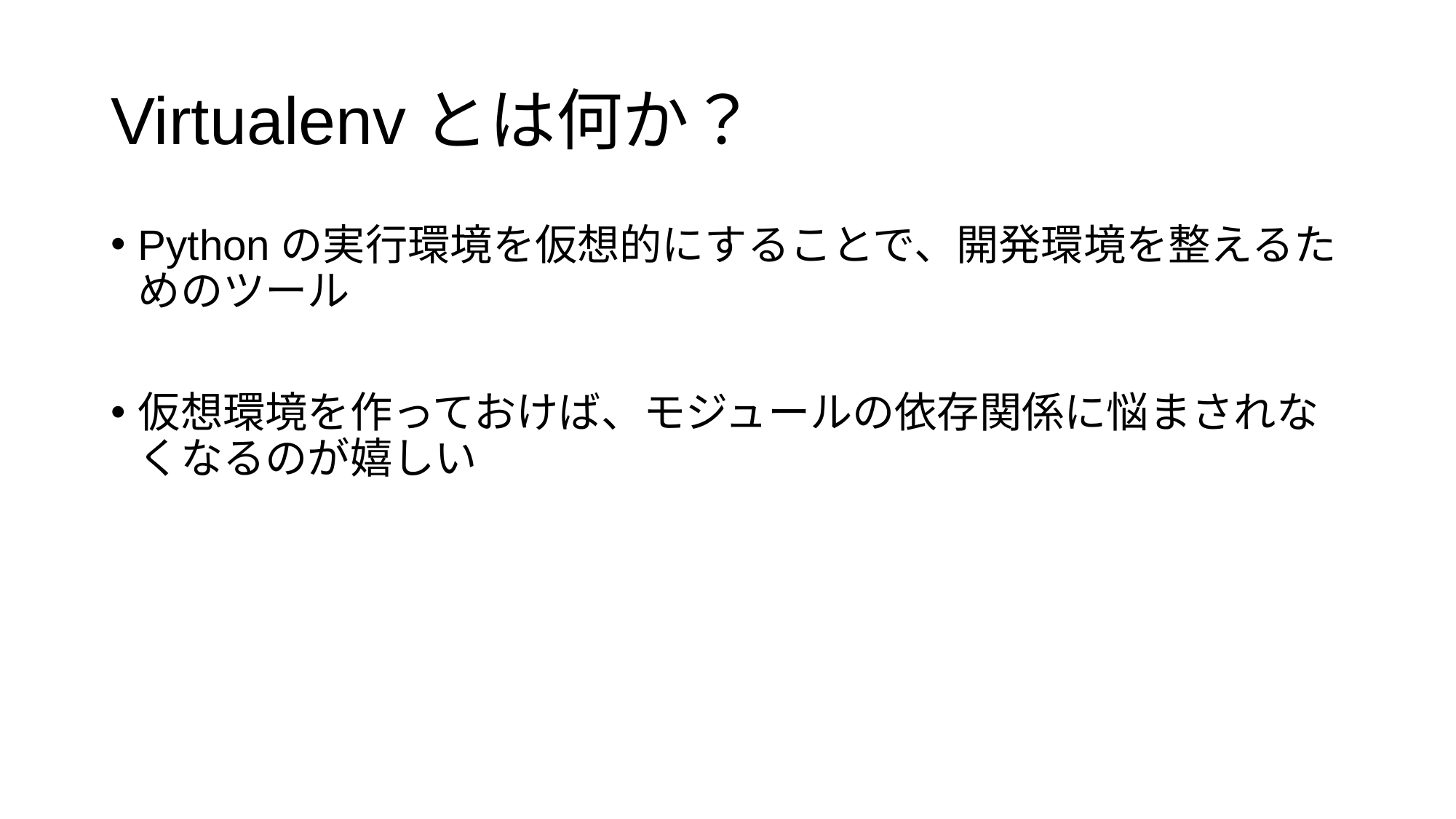

# Virtualenvとは何か？
Pythonの実行環境を仮想的にすることで、開発環境を整えるためのツール

仮想環境を作っておけば、モジュールの依存関係に悩まされなくなるのが嬉しい